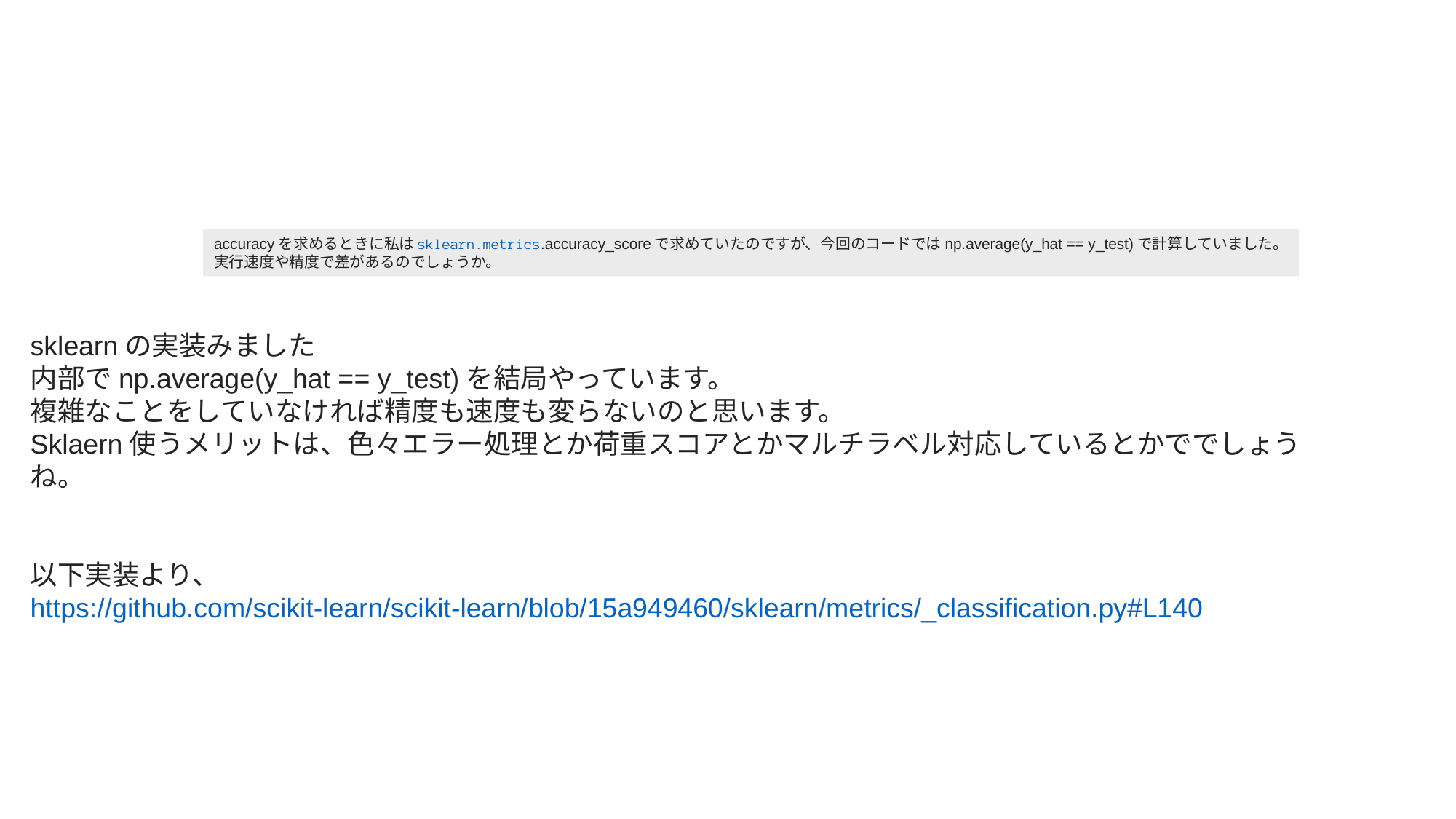

#
accuracyを求めるときに私はsklearn.metrics.accuracy_scoreで求めていたのですが、今回のコードではnp.average(y_hat == y_test)で計算していました。
実行速度や精度で差があるのでしょうか。
sklearnの実装みました
内部でnp.average(y_hat == y_test)を結局やっています。
複雑なことをしていなければ精度も速度も変らないのと思います。
Sklaern使うメリットは、色々エラー処理とか荷重スコアとかマルチラベル対応しているとかででしょうね。

以下実装より、
https://github.com/scikit-learn/scikit-learn/blob/15a949460/sklearn/metrics/_classification.py#L140